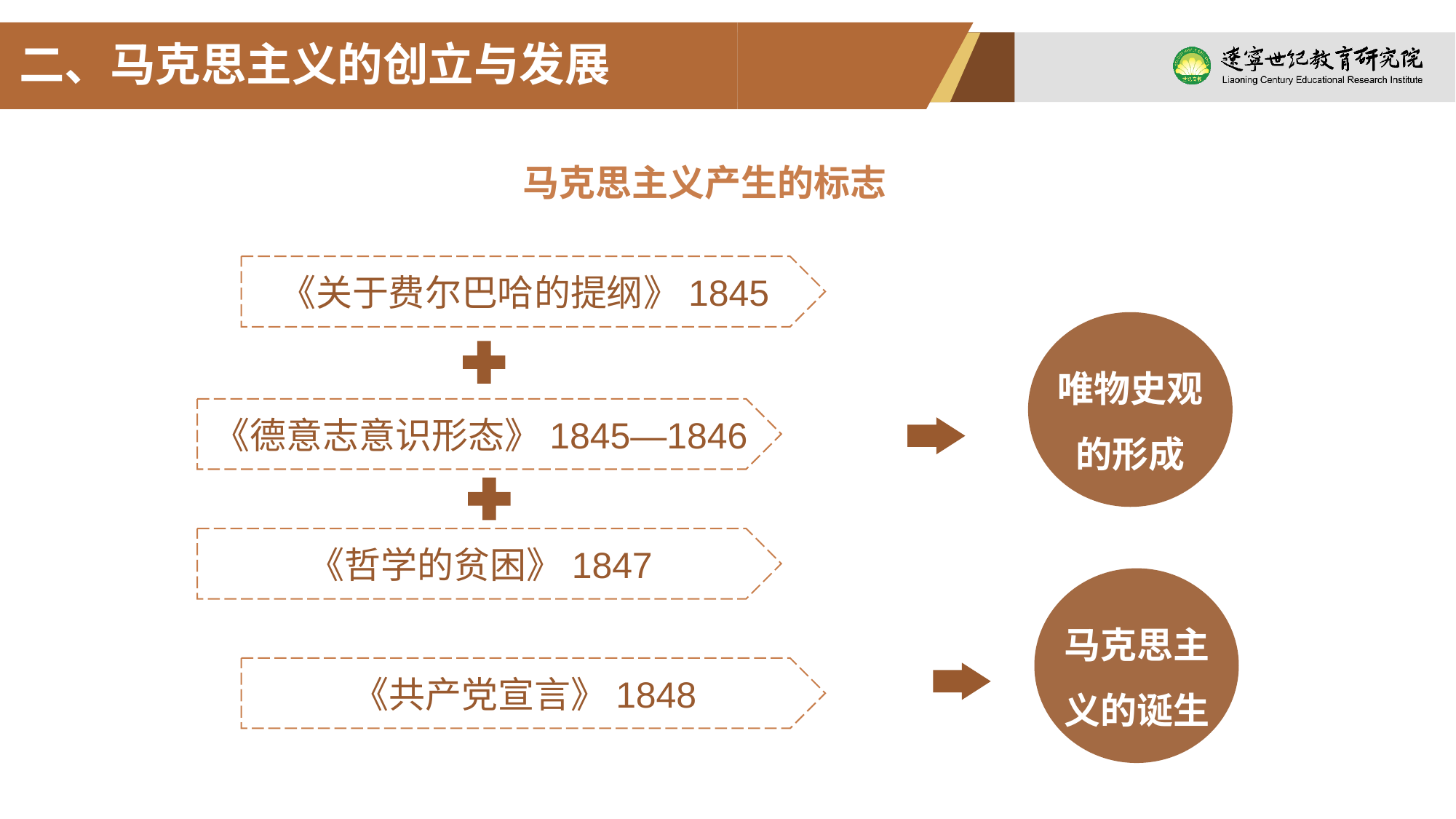

二、马克思主义的创立与发展
马克思主义产生的标志
《关于费尔巴哈的提纲》1845
唯物史观的形成

《德意志意识形态》1845—1846

《哲学的贫困》1847
马克思主义的诞生
《共产党宣言》1848